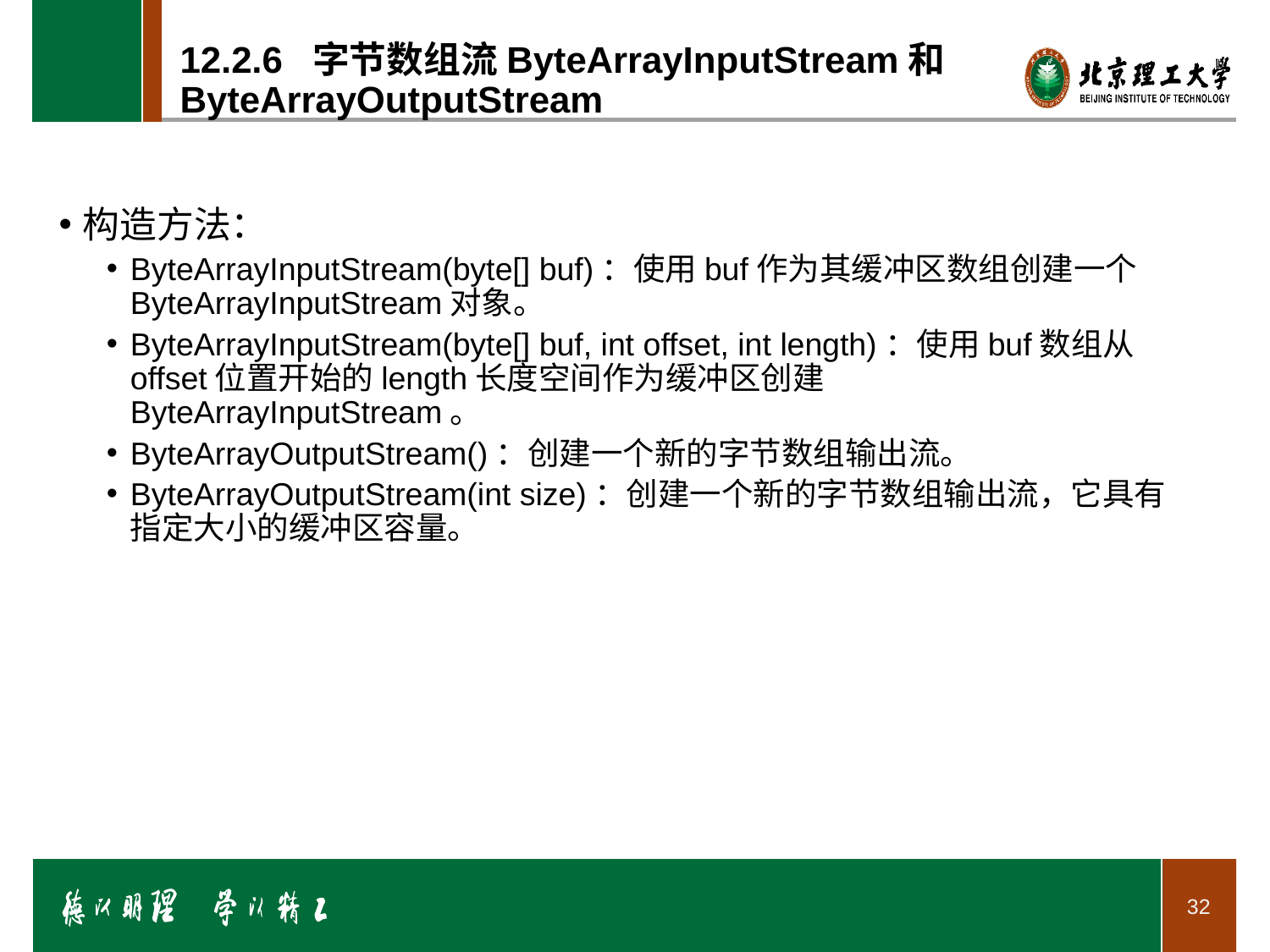

# 12.2.6  字节数组流ByteArrayInputStream和ByteArrayOutputStream
构造方法：
ByteArrayInputStream(byte[] buf)：使用buf作为其缓冲区数组创建一个 ByteArrayInputStream对象。
ByteArrayInputStream(byte[] buf, int offset, int length)：使用buf数组从offset位置开始的length长度空间作为缓冲区创建 ByteArrayInputStream。
ByteArrayOutputStream()：创建一个新的字节数组输出流。
ByteArrayOutputStream(int size)：创建一个新的字节数组输出流，它具有指定大小的缓冲区容量。